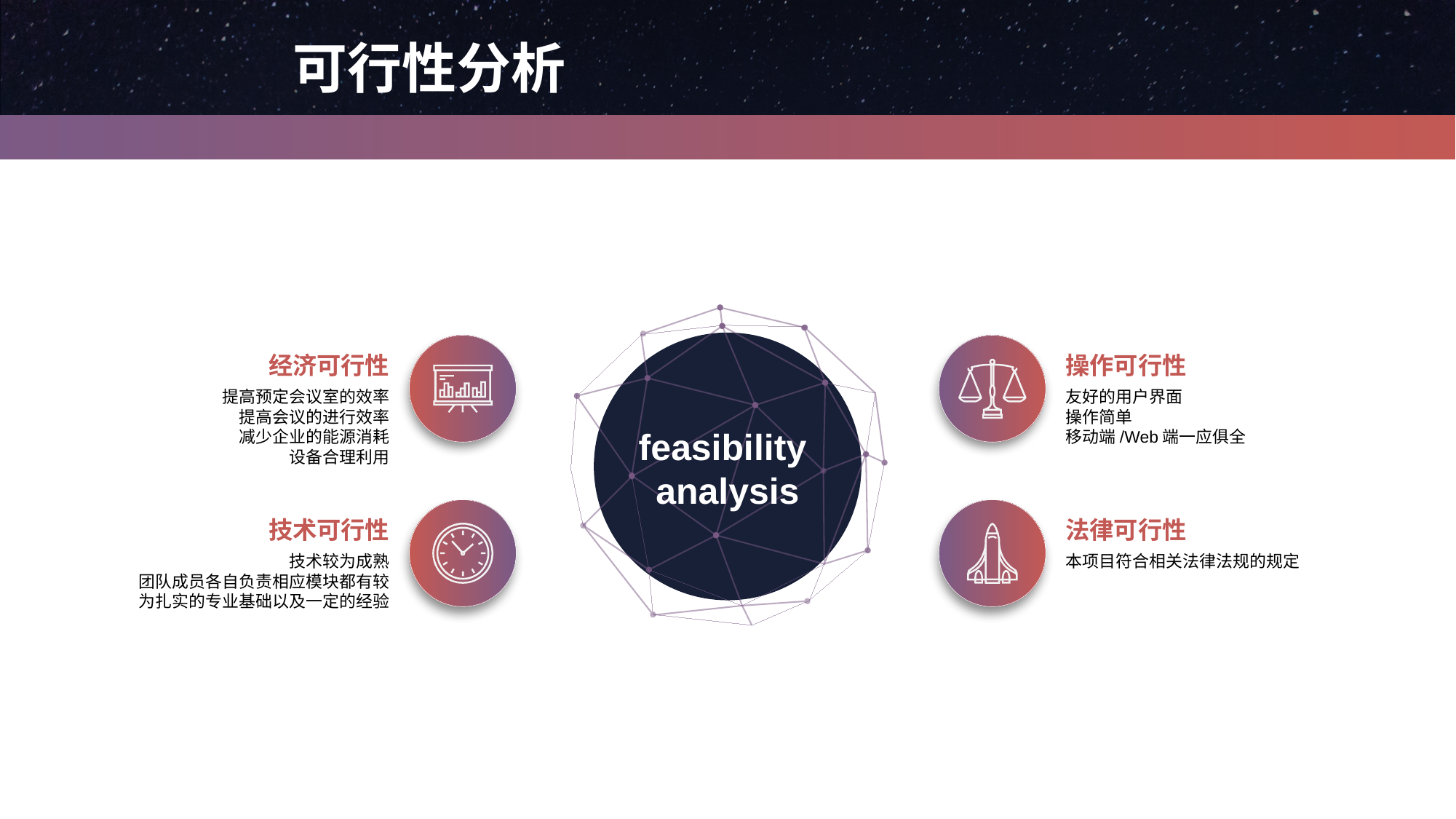

可行性分析

经济可行性
提高预定会议室的效率
提高会议的进行效率
减少企业的能源消耗
设备合理利用
操作可行性
友好的用户界面
操作简单
移动端/Web端一应俱全
feasibility
analysis

技术可行性
技术较为成熟
团队成员各自负责相应模块都有较为扎实的专业基础以及一定的经验
法律可行性
本项目符合相关法律法规的规定